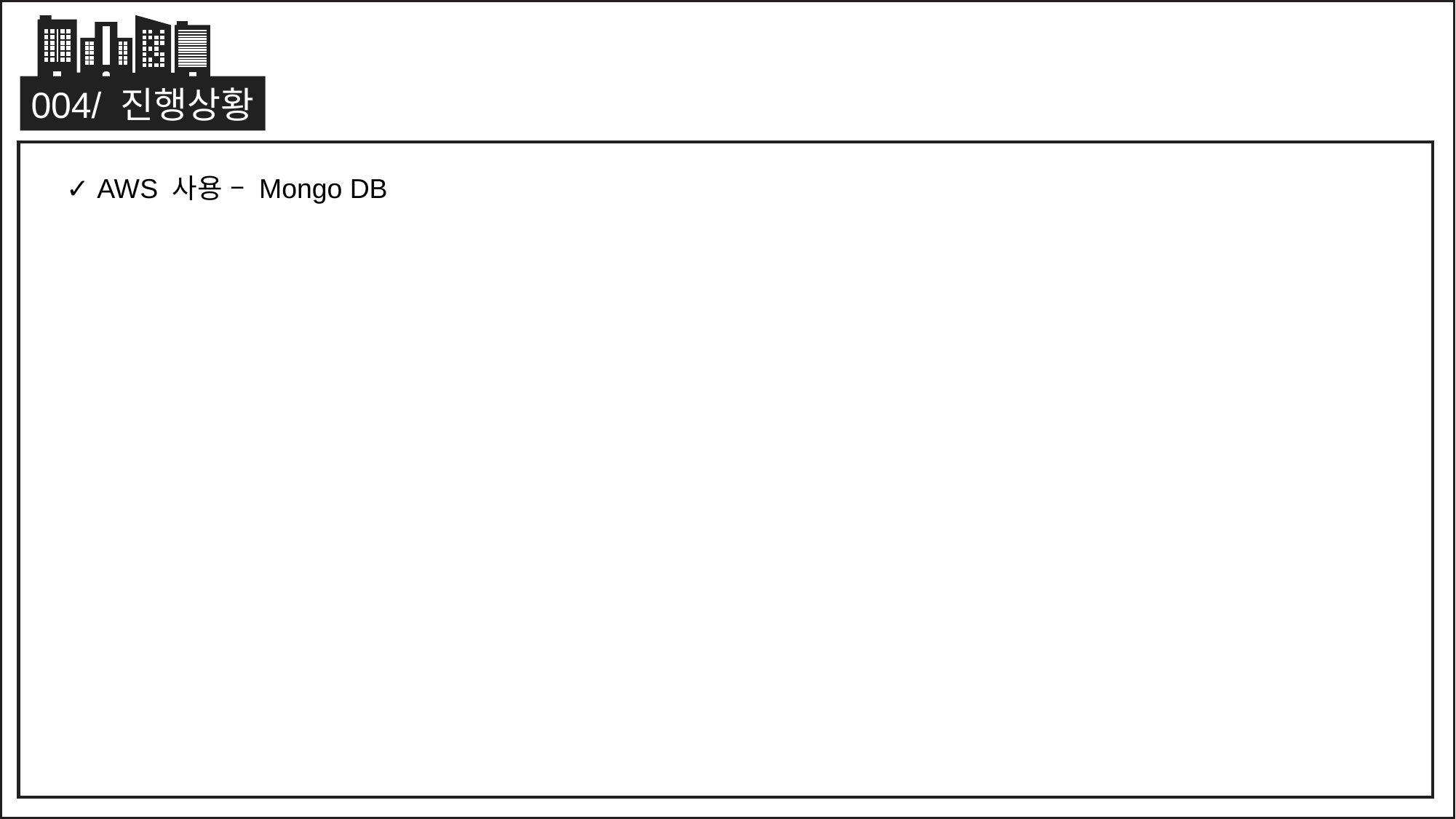

004/ 진행상황

✓ AWS 사용 – Mongo DB